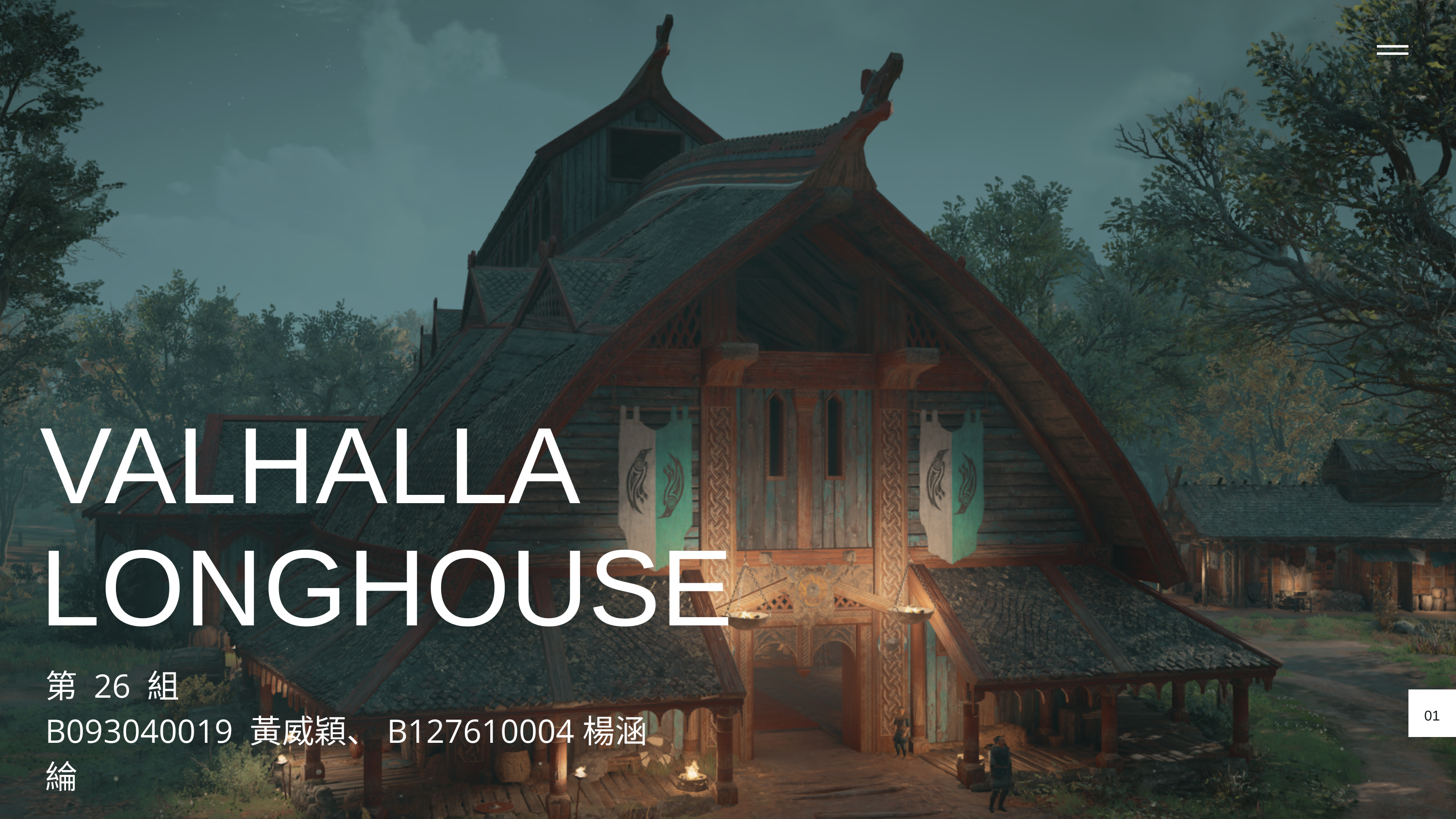

VALHALLA
LONGHOUSE
第 26 組
B093040019 黃威穎、B127610004楊涵綸

01